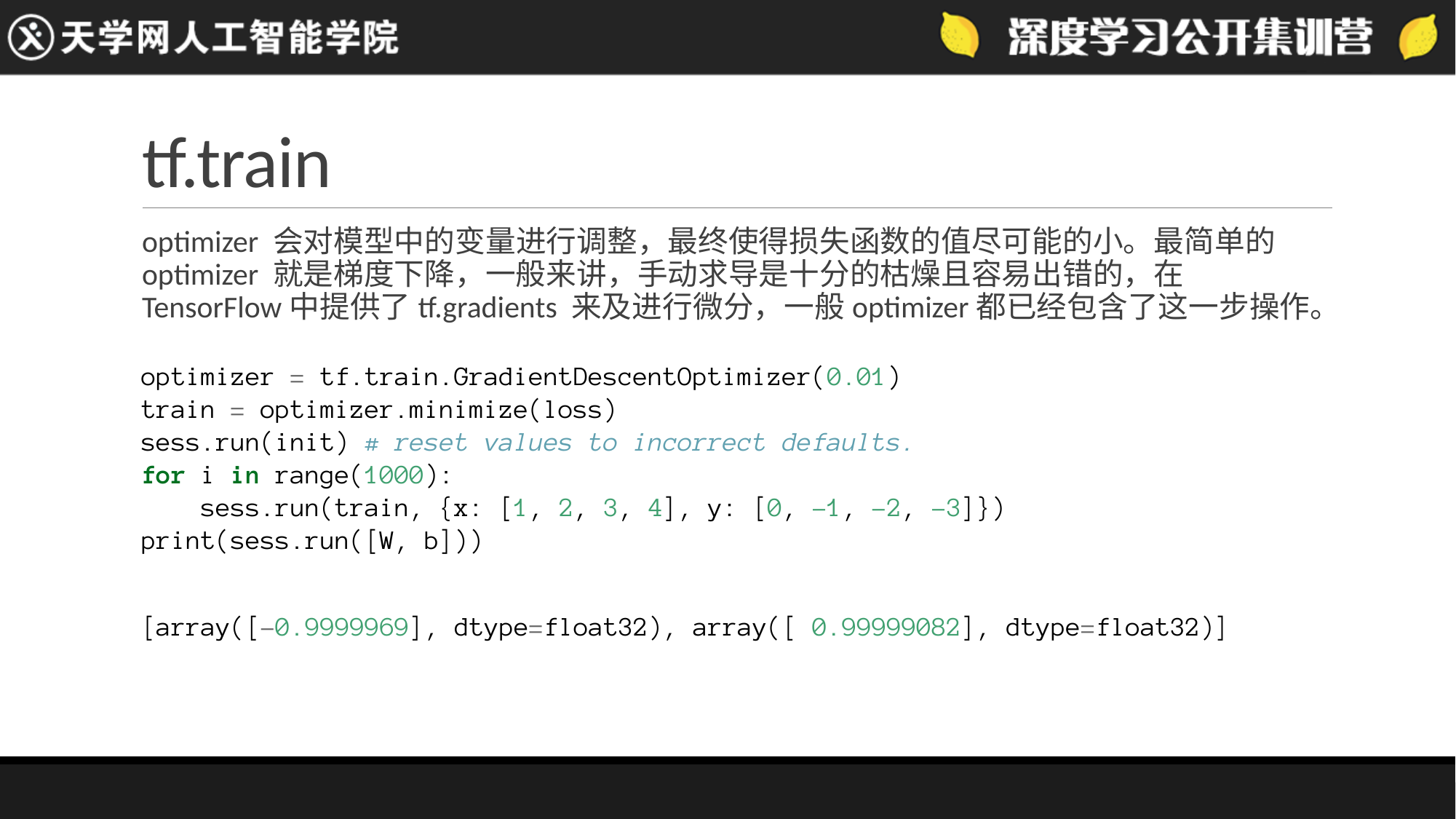

# tf.train
optimizer 会对模型中的变量进行调整，最终使得损失函数的值尽可能的小。最简单的 optimizer 就是梯度下降，一般来讲，手动求导是十分的枯燥且容易出错的，在TensorFlow中提供了tf.gradients 来及进行微分，一般optimizer都已经包含了这一步操作。
optimizer = tf.train.GradientDescentOptimizer(0.01)
train = optimizer.minimize(loss)
sess.run(init) # reset values to incorrect defaults.
for i in range(1000):
    sess.run(train, {x: [1, 2, 3, 4], y: [0, -1, -2, -3]})
print(sess.run([W, b]))
[array([-0.9999969], dtype=float32), array([ 0.99999082], dtype=float32)]